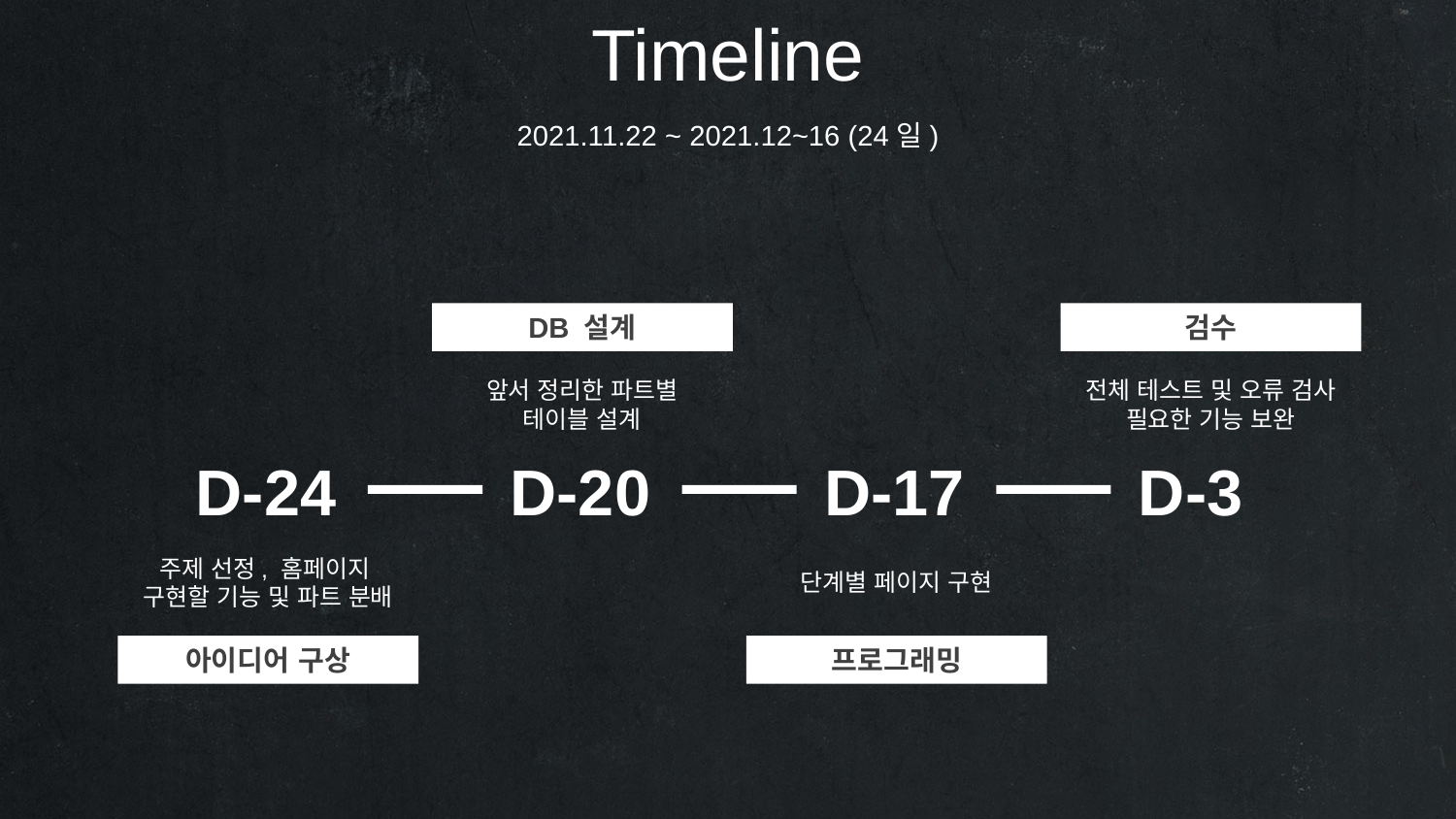

Timeline
2021.11.22 ~ 2021.12~16 (24일)
DB 설계
앞서 정리한 파트별
테이블 설계
검수
전체 테스트 및 오류 검사
필요한 기능 보완
D-24
D-20
D-17
D-3

주제 선정, 홈페이지
구현할 기능 및 파트 분배
아이디어 구상
단계별 페이지 구현
프로그래밍